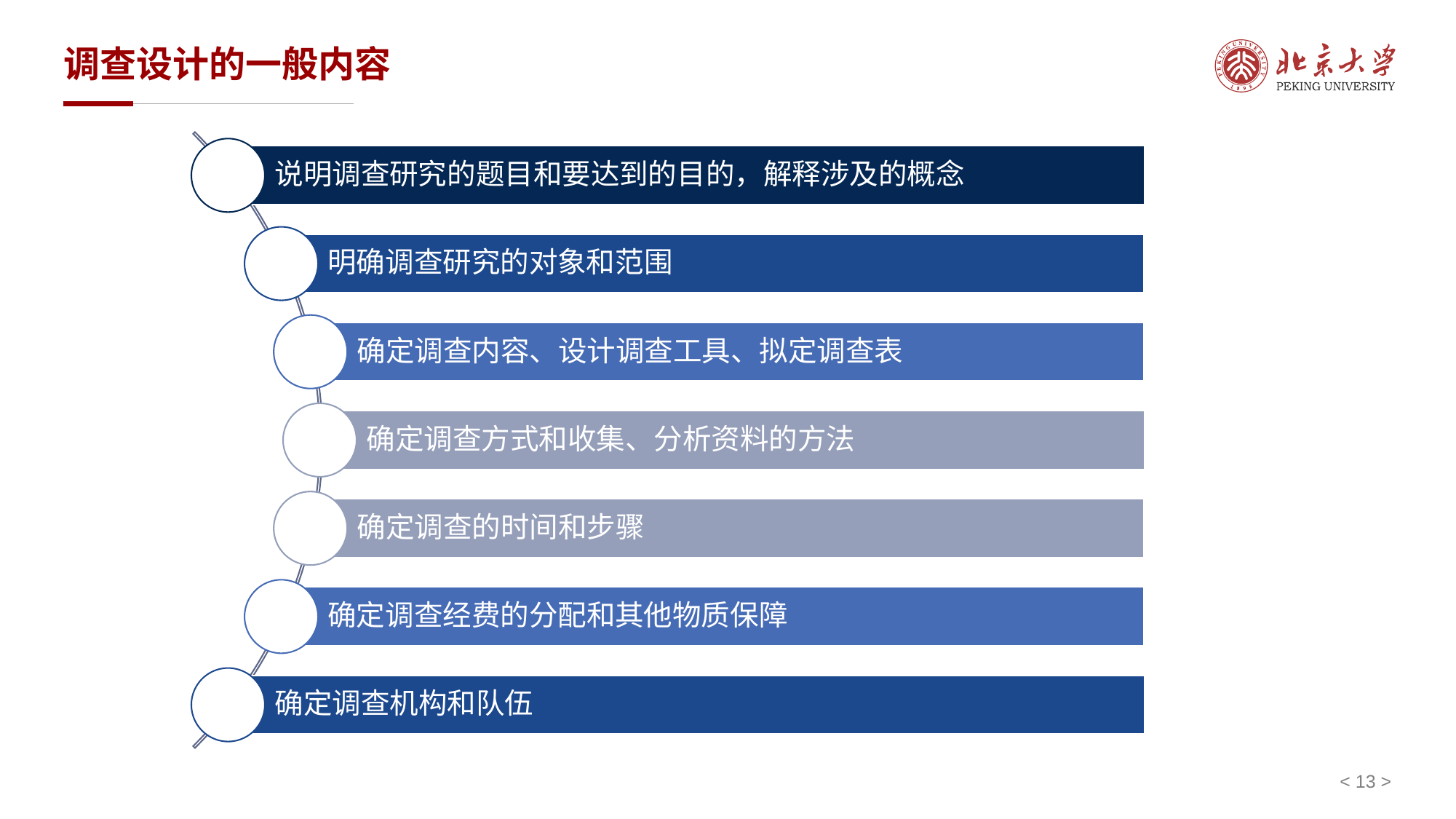

# 调查设计的一般内容
说明调查研究的题目和要达到的目的，解释涉及的概念
明确调查研究的对象和范围
确定调查内容、设计调查工具、拟定调查表
确定调查方式和收集、分析资料的方法
确定调查的时间和步骤
确定调查经费的分配和其他物质保障
确定调查机构和队伍
< 13 >